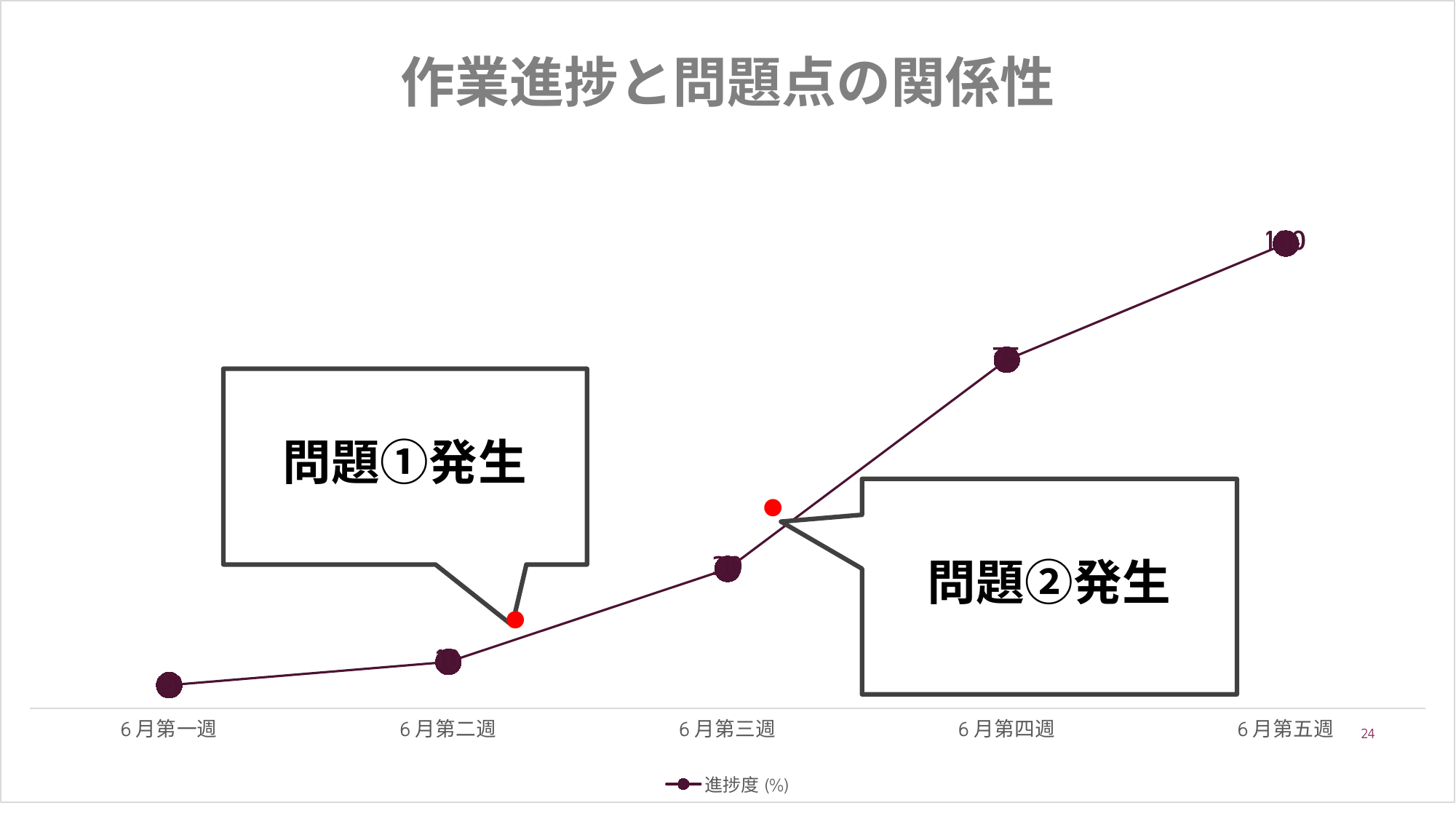

### Chart: 作業進捗と問題点の関係性

| Category | 進捗度(%) | 列1 | 列2 |
|---|---|---|---|
| 6月第一週 | 5.0 | None | None |
| 6月第二週 | 10.0 | None | None |
| 6月第三週 | 30.0 | None | None |
| 6月第四週 | 75.0 | None | None |
| 6月第五週 | 100.0 | None | None |
24